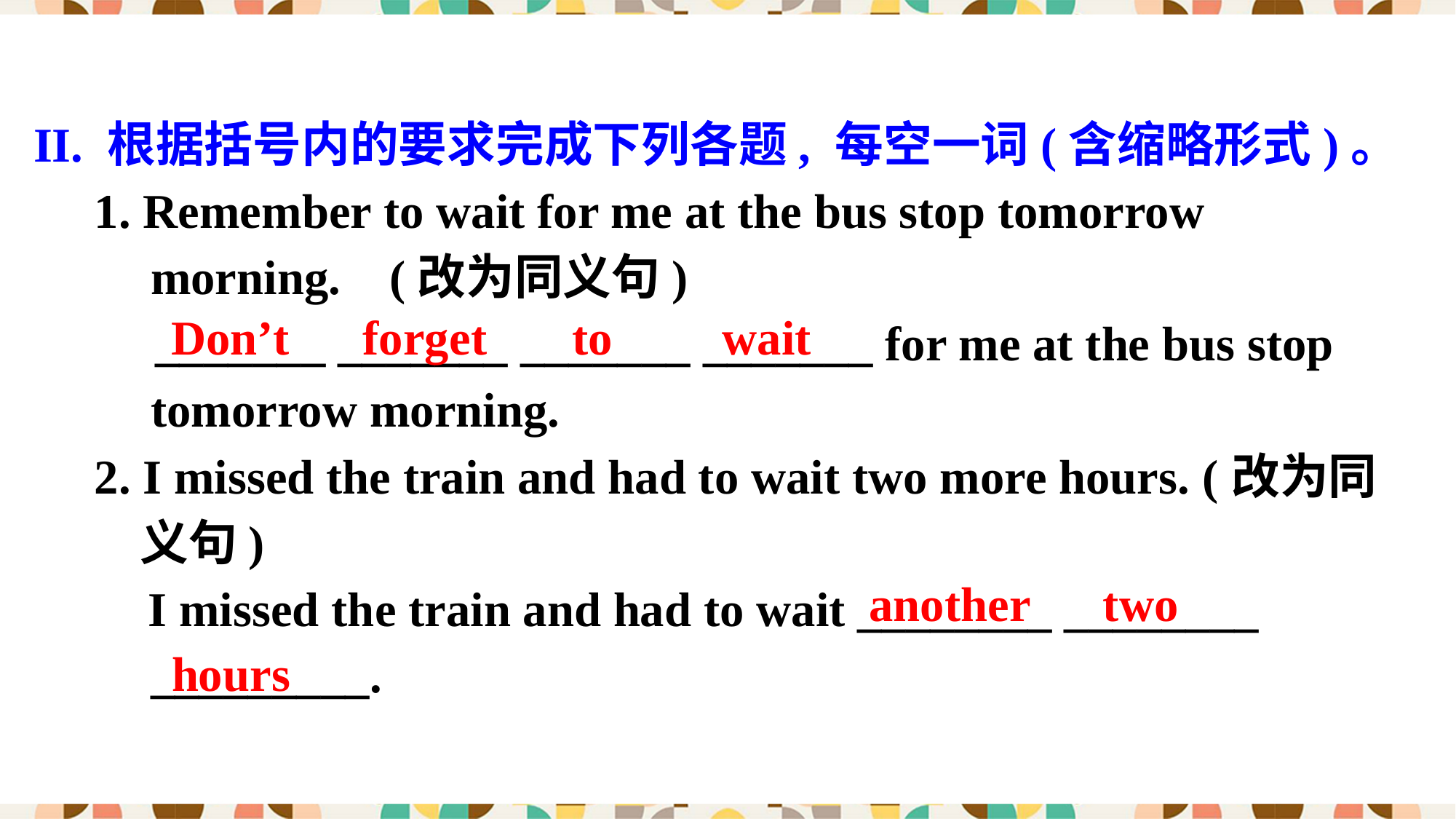

II. 根据括号内的要求完成下列各题, 每空一词(含缩略形式)。
     1. Remember to wait for me at the bus stop tomorrow morning.    (改为同义句)
          _______ _______ _______ _______ for me at the bus stop tomorrow morning.
     2. I missed the train and had to wait two more hours. (改为同义句)
     I missed the train and had to wait ________ ________ _________.
Don’t      forget       to         wait
another      two
hours